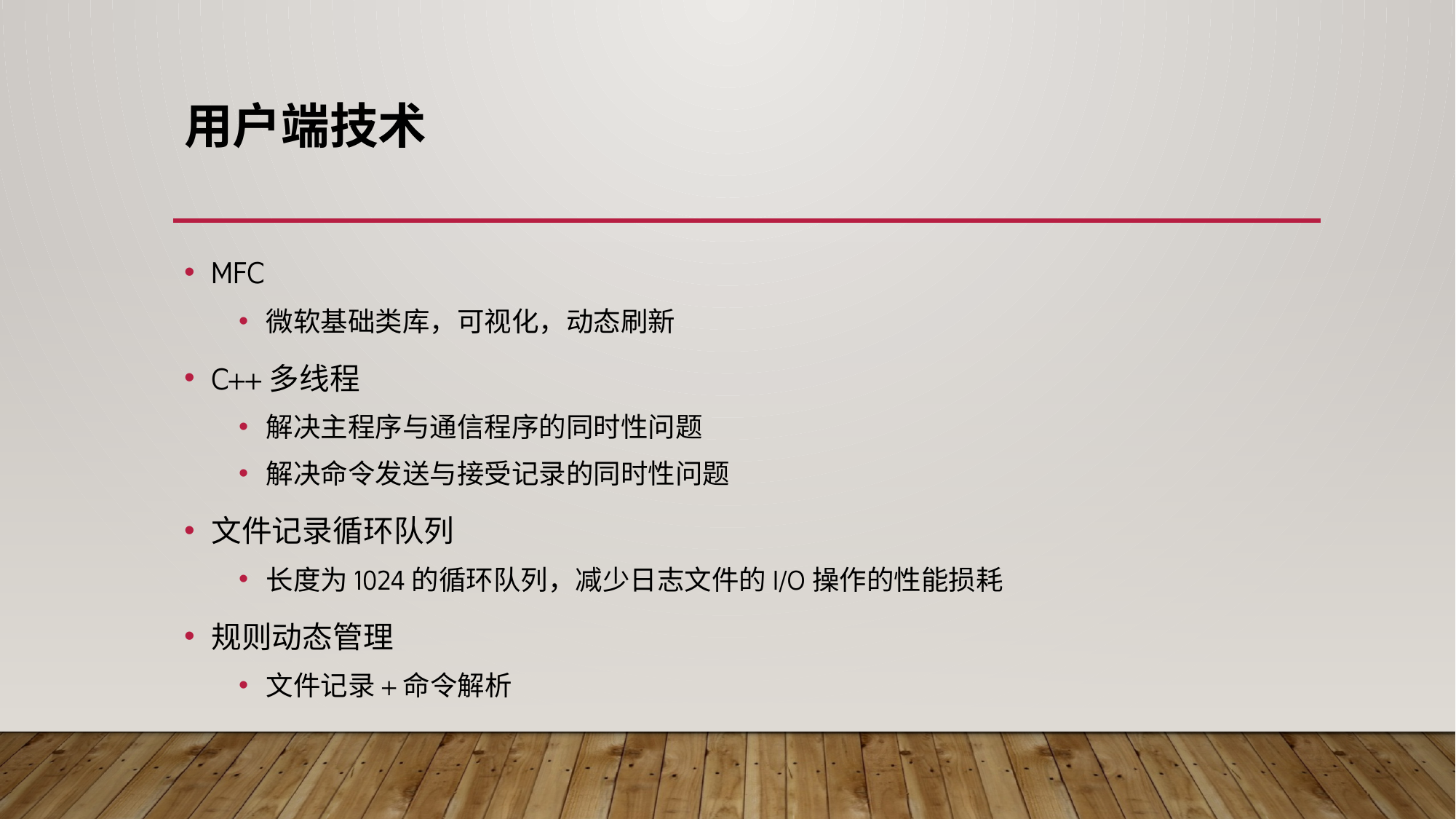

# 用户端技术
MFC
微软基础类库，可视化，动态刷新
C++多线程
解决主程序与通信程序的同时性问题
解决命令发送与接受记录的同时性问题
文件记录循环队列
长度为1024的循环队列，减少日志文件的I/O操作的性能损耗
规则动态管理
文件记录+命令解析